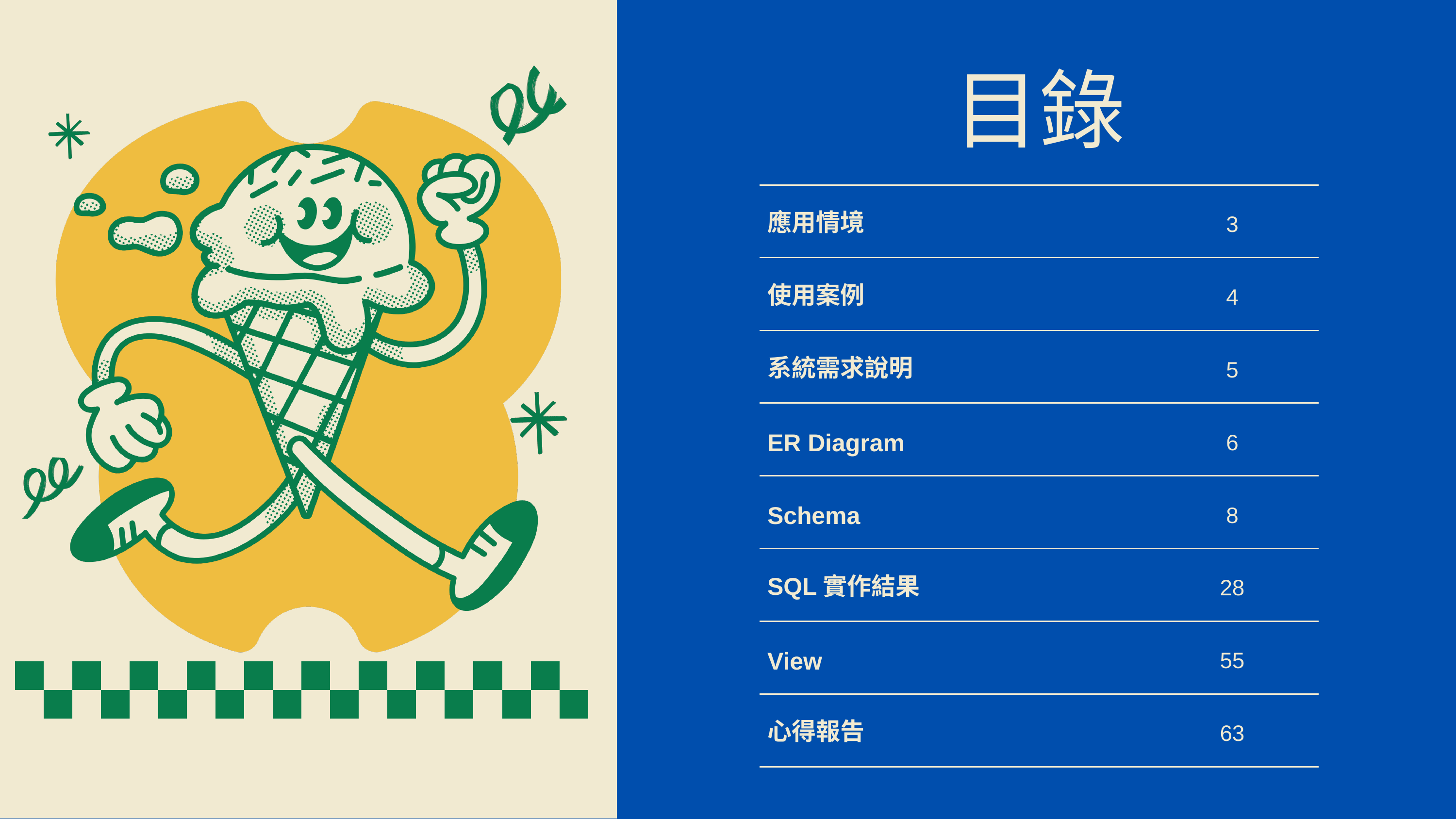

目錄

| 應用情境 | 3 |
| --- | --- |
| 使用案例 | 4 |
| 系統需求說明 | 5 |
| ER Diagram | 6 |
| Schema | 8 |
| SQL實作結果 | 28 |
| View | 55 |
| 心得報告 | 63 |